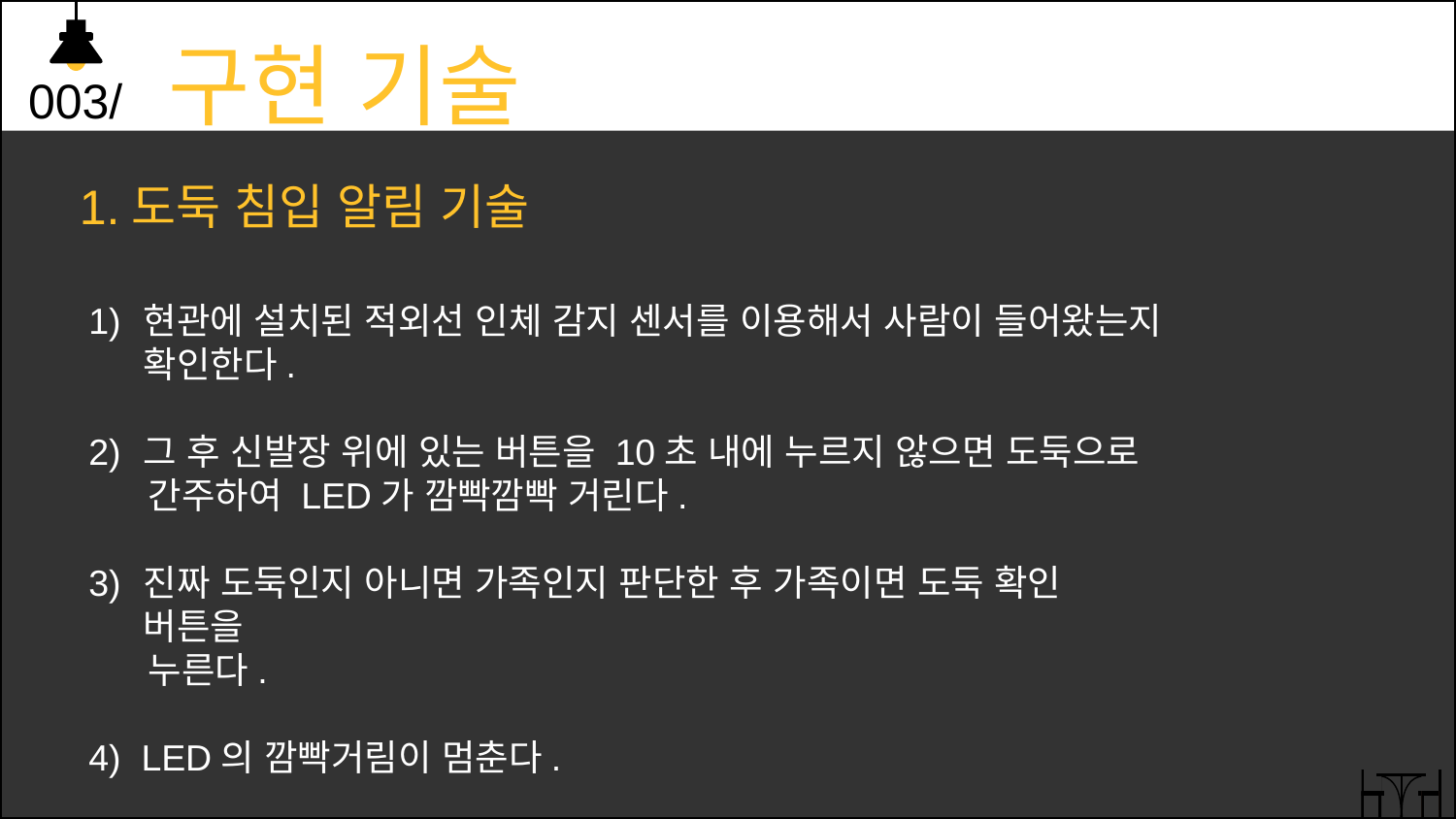

003/ 구현 기술
1.도둑 침입 알림 기술
현관에 설치된 적외선 인체 감지 센서를 이용해서 사람이 들어왔는지 확인한다.

그 후 신발장 위에 있는 버튼을 10초 내에 누르지 않으면 도둑으로
     간주하여 LED가 깜빡깜빡 거린다.

진짜 도둑인지 아니면 가족인지 판단한 후 가족이면 도둑 확인 버튼을
     누른다.

4)  LED의 깜빡거림이 멈춘다.